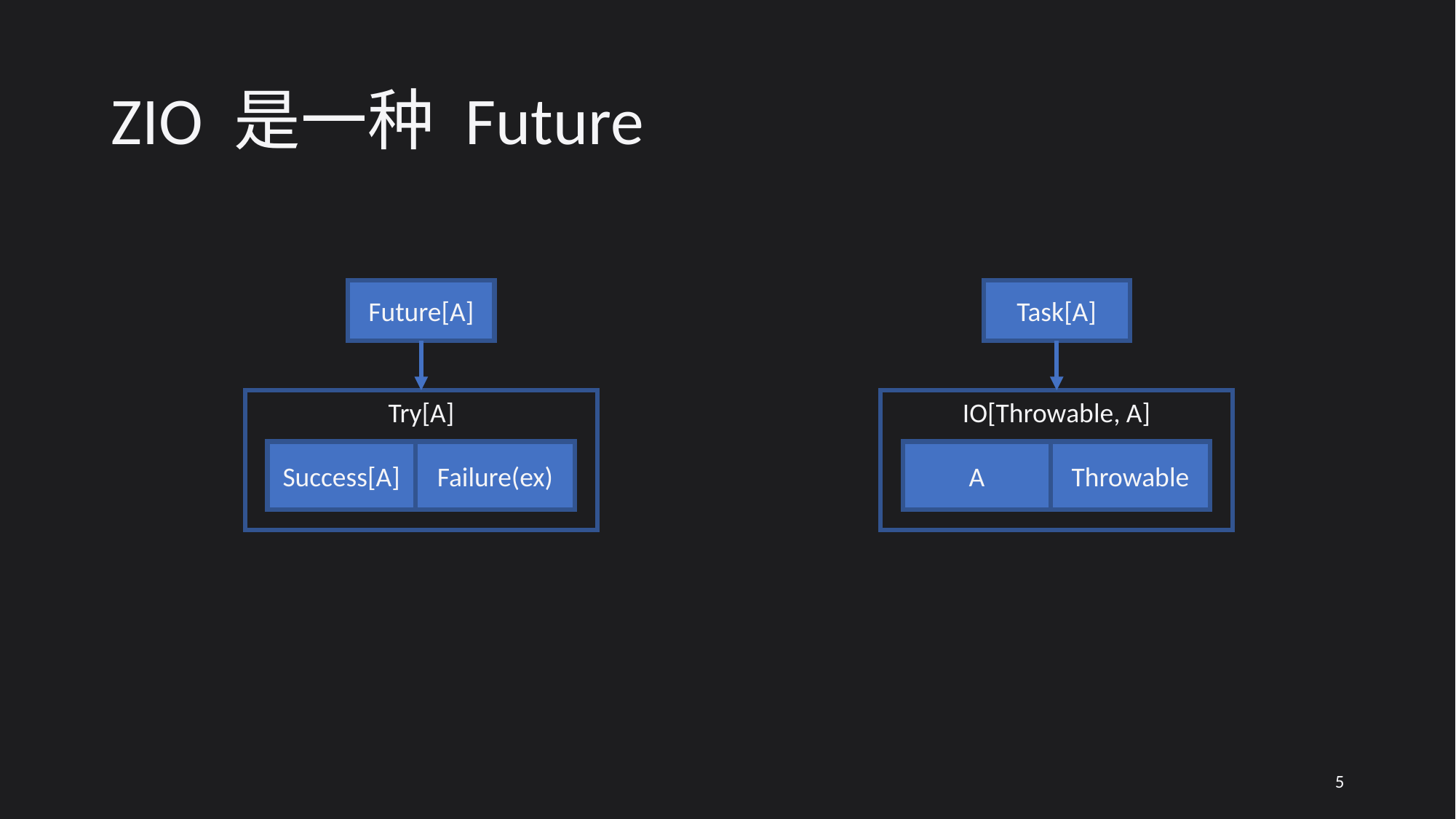

# ZIO 是一种 Future
Future[A]
Task[A]
Try[A]
Success[A]
Failure(ex)
IO[Throwable, A]
A
Throwable
5